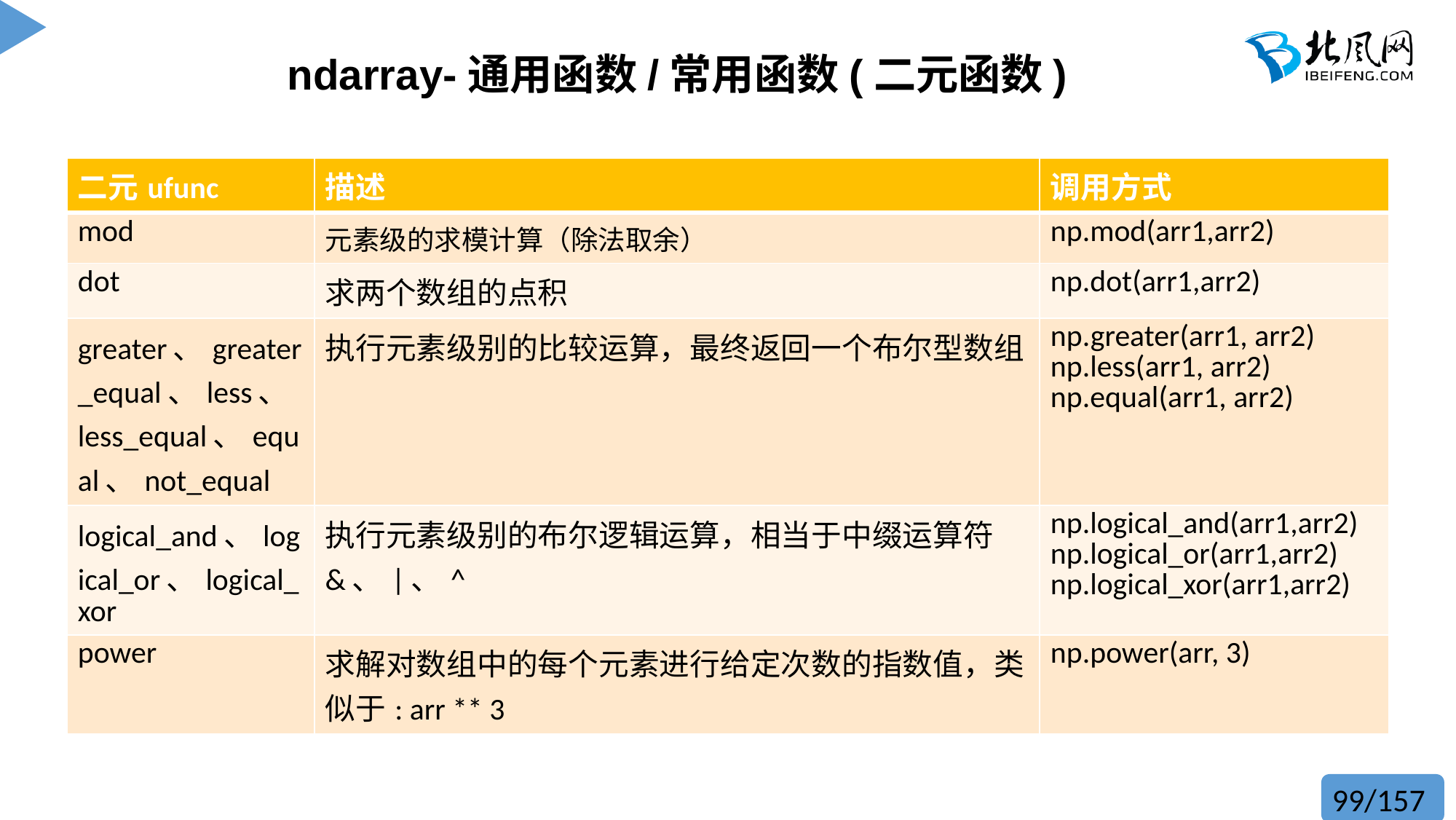

# ndarray-通用函数/常用函数(二元函数)
| 二元ufunc | 描述 | 调用方式 |
| --- | --- | --- |
| mod | 元素级的求模计算（除法取余） | np.mod(arr1,arr2) |
| dot | 求两个数组的点积 | np.dot(arr1,arr2) |
| greater、greater\_equal、less、less\_equal、equal、not\_equal | 执行元素级别的比较运算，最终返回一个布尔型数组 | np.greater(arr1, arr2) np.less(arr1, arr2) np.equal(arr1, arr2) |
| logical\_and、logical\_or、logical\_xor | 执行元素级别的布尔逻辑运算，相当于中缀运算符&、|、^ | np.logical\_and(arr1,arr2) np.logical\_or(arr1,arr2) np.logical\_xor(arr1,arr2) |
| power | 求解对数组中的每个元素进行给定次数的指数值，类似于: arr \*\* 3 | np.power(arr, 3) |